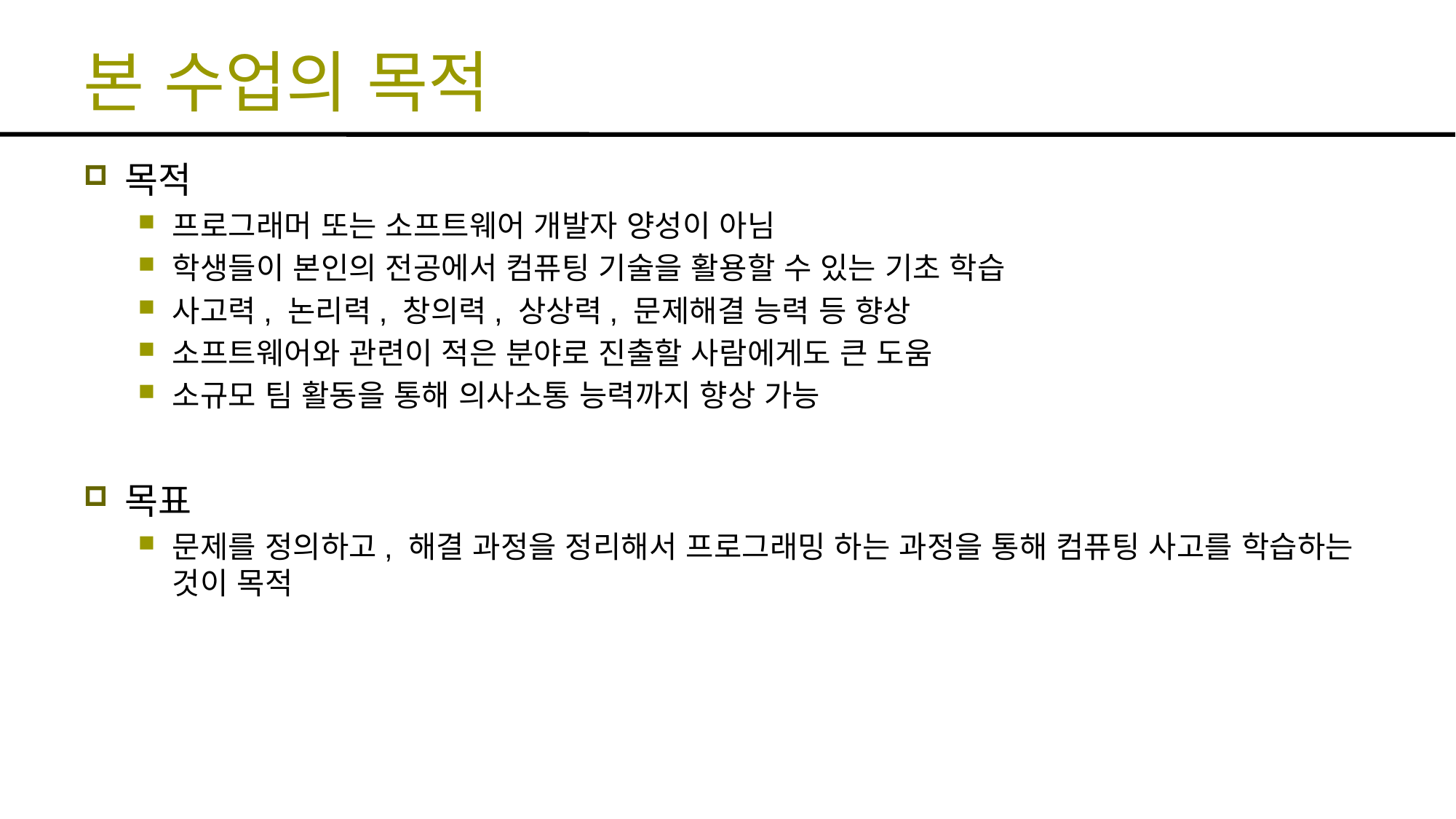

# 본 수업의 목적
목적
프로그래머 또는 소프트웨어 개발자 양성이 아님
학생들이 본인의 전공에서 컴퓨팅 기술을 활용할 수 있는 기초 학습
사고력, 논리력, 창의력, 상상력, 문제해결 능력 등 향상
소프트웨어와 관련이 적은 분야로 진출할 사람에게도 큰 도움
소규모 팀 활동을 통해 의사소통 능력까지 향상 가능

목표
문제를 정의하고, 해결 과정을 정리해서 프로그래밍 하는 과정을 통해 컴퓨팅 사고를 학습하는 것이 목적